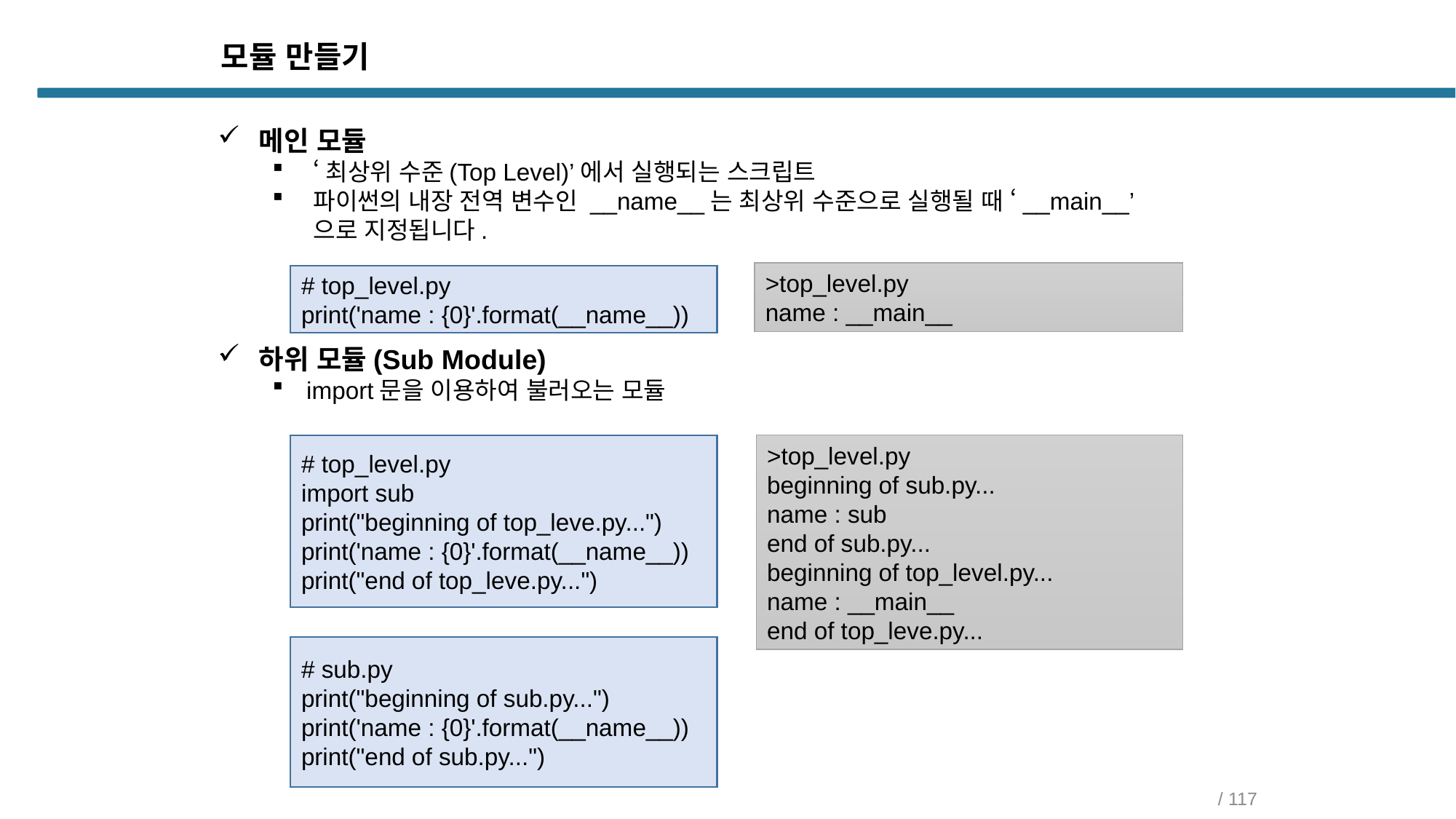

모듈 만들기
메인 모듈
‘최상위 수준(Top Level)’에서 실행되는 스크립트
파이썬의 내장 전역 변수인 __name__는 최상위 수준으로 실행될 때 ‘__main__’으로 지정됩니다.

하위 모듈(Sub Module)
import문을 이용하여 불러오는 모듈
>top_level.py
name : __main__
# top_level.py
print('name : {0}'.format(__name__))
# top_level.py
import sub
print("beginning of top_leve.py...")
print('name : {0}'.format(__name__))
print("end of top_leve.py...")
>top_level.py
beginning of sub.py...
name : sub
end of sub.py...
beginning of top_level.py...
name : __main__
end of top_leve.py...
# sub.py
print("beginning of sub.py...")
print('name : {0}'.format(__name__))
print("end of sub.py...")
/ 117